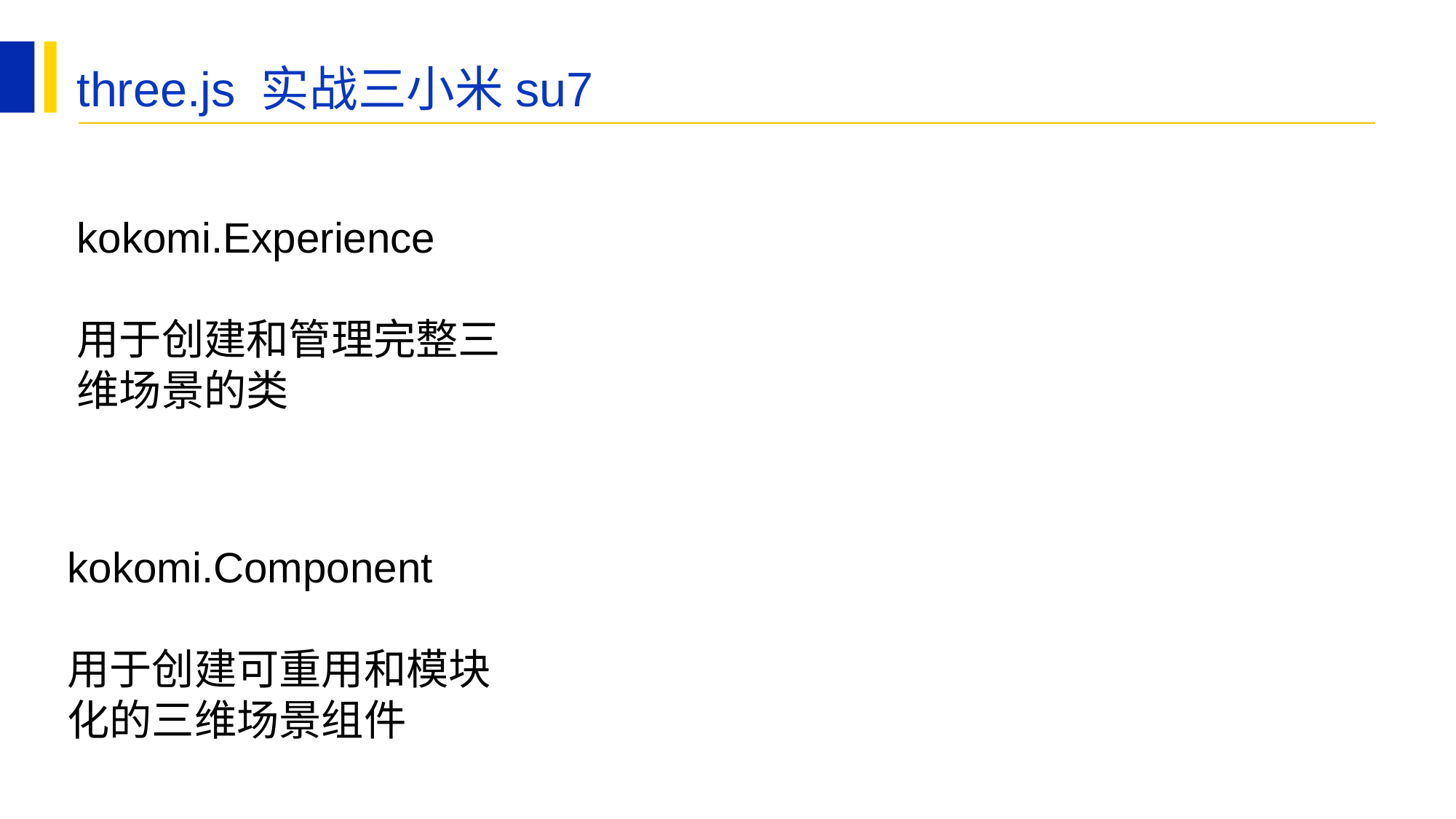

three.js 实战三小米su7
kokomi.Experience

用于创建和管理完整三维场景的类

kokomi.Component

用于创建可重用和模块化的三维场景组件